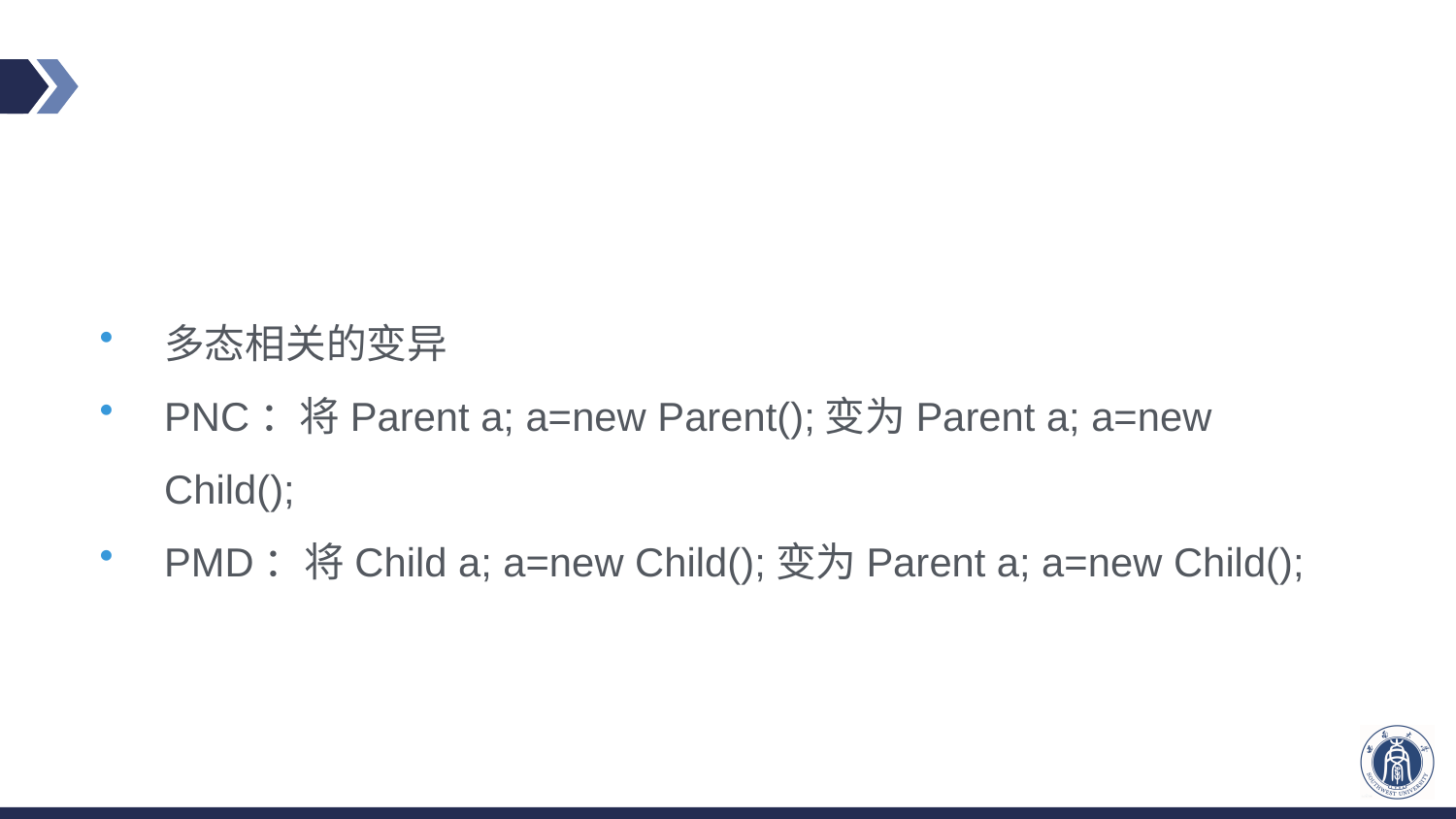

#
多态相关的变异
PNC：将Parent a; a=new Parent();变为Parent a; a=new Child();
PMD：将Child a; a=new Child();变为Parent a; a=new Child();